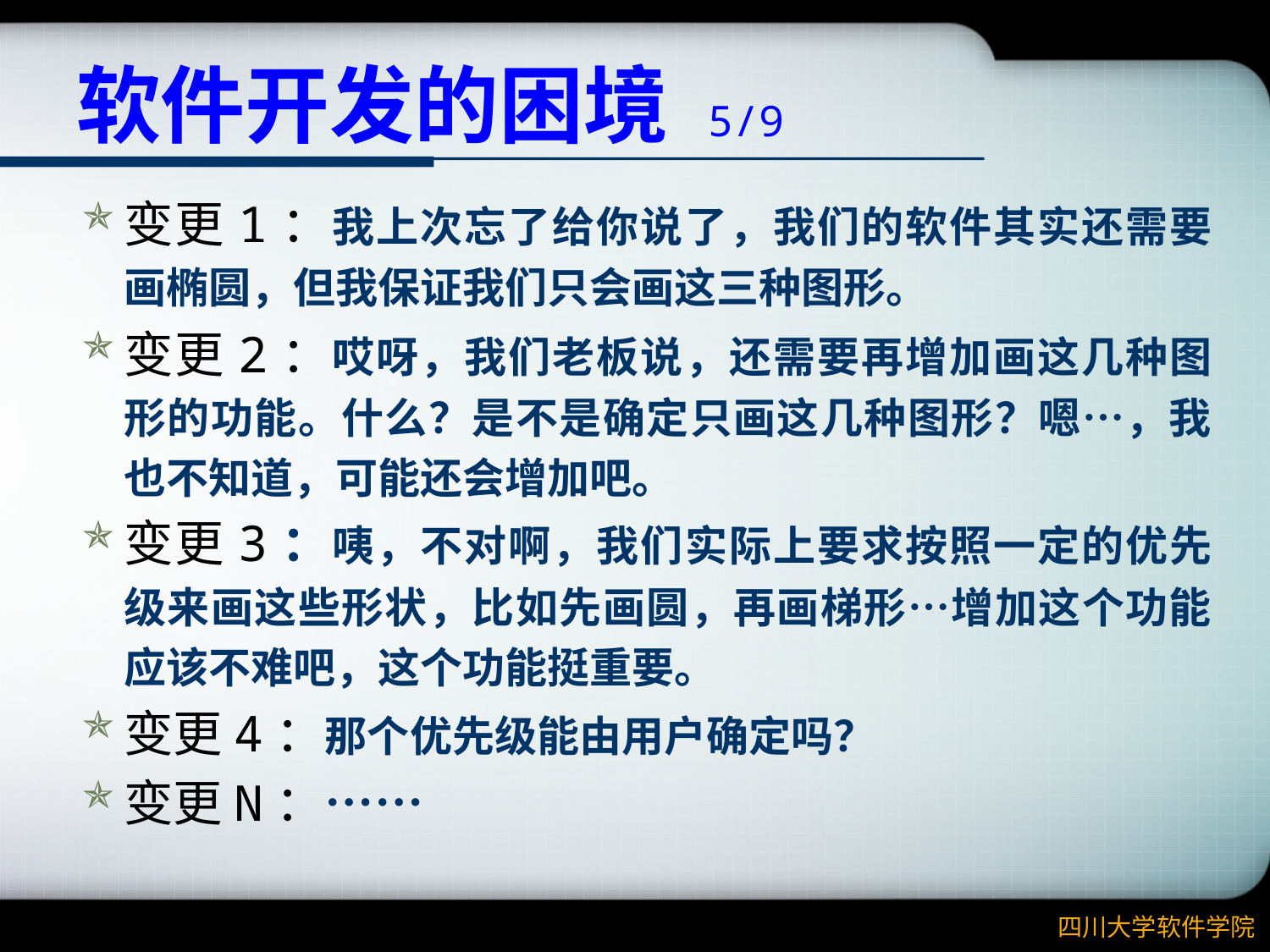

# 软件开发的困境 5/9
变更1：我上次忘了给你说了，我们的软件其实还需要画椭圆，但我保证我们只会画这三种图形。
变更2：哎呀，我们老板说，还需要再增加画这几种图形的功能。什么？是不是确定只画这几种图形？嗯…，我也不知道，可能还会增加吧。
变更3：咦，不对啊，我们实际上要求按照一定的优先级来画这些形状，比如先画圆，再画梯形…增加这个功能应该不难吧，这个功能挺重要。
变更4：那个优先级能由用户确定吗？
变更N：……